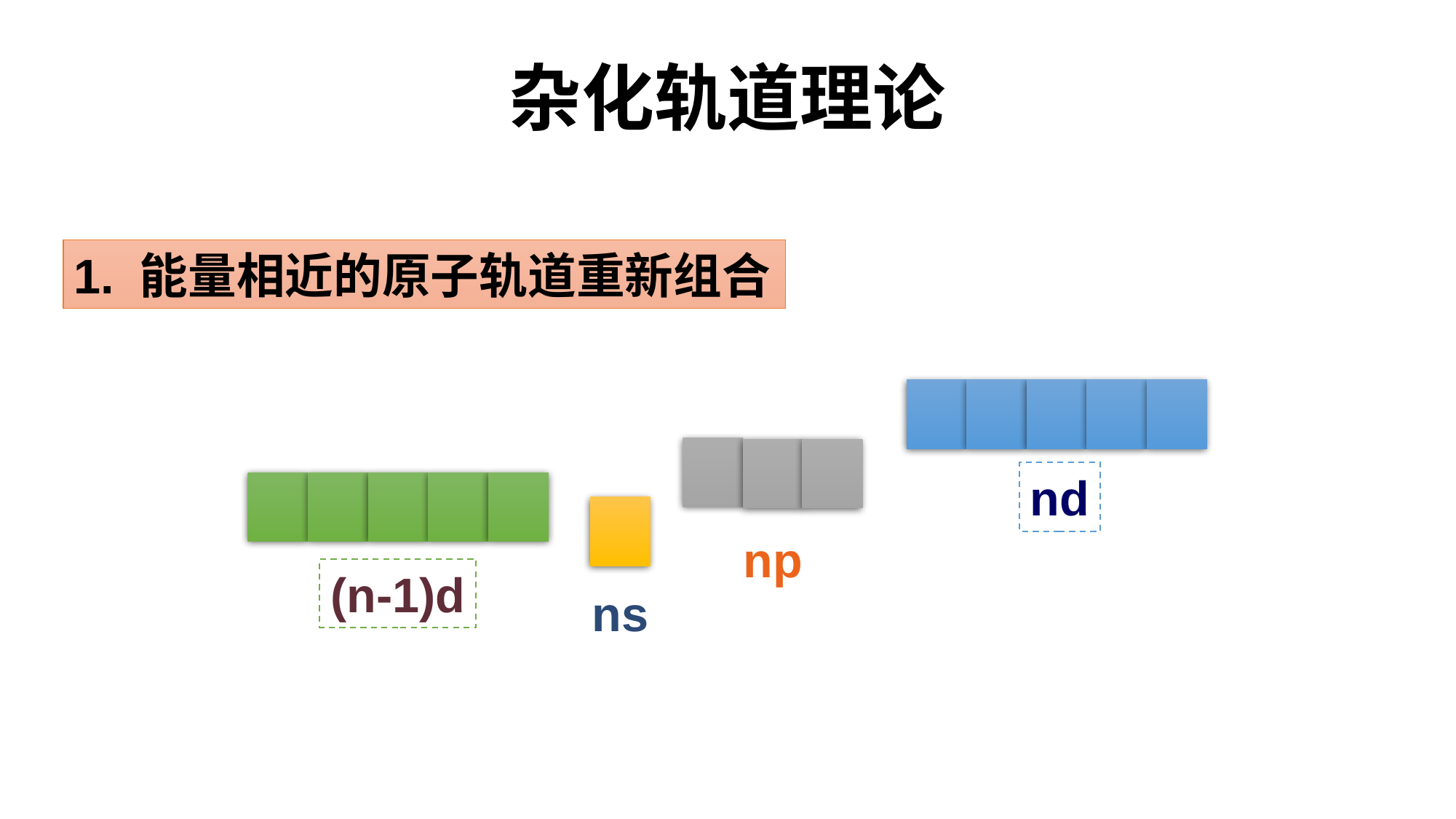

杂化轨道理论
1. 能量相近的原子轨道重新组合

nd

np
(n-1)d
ns